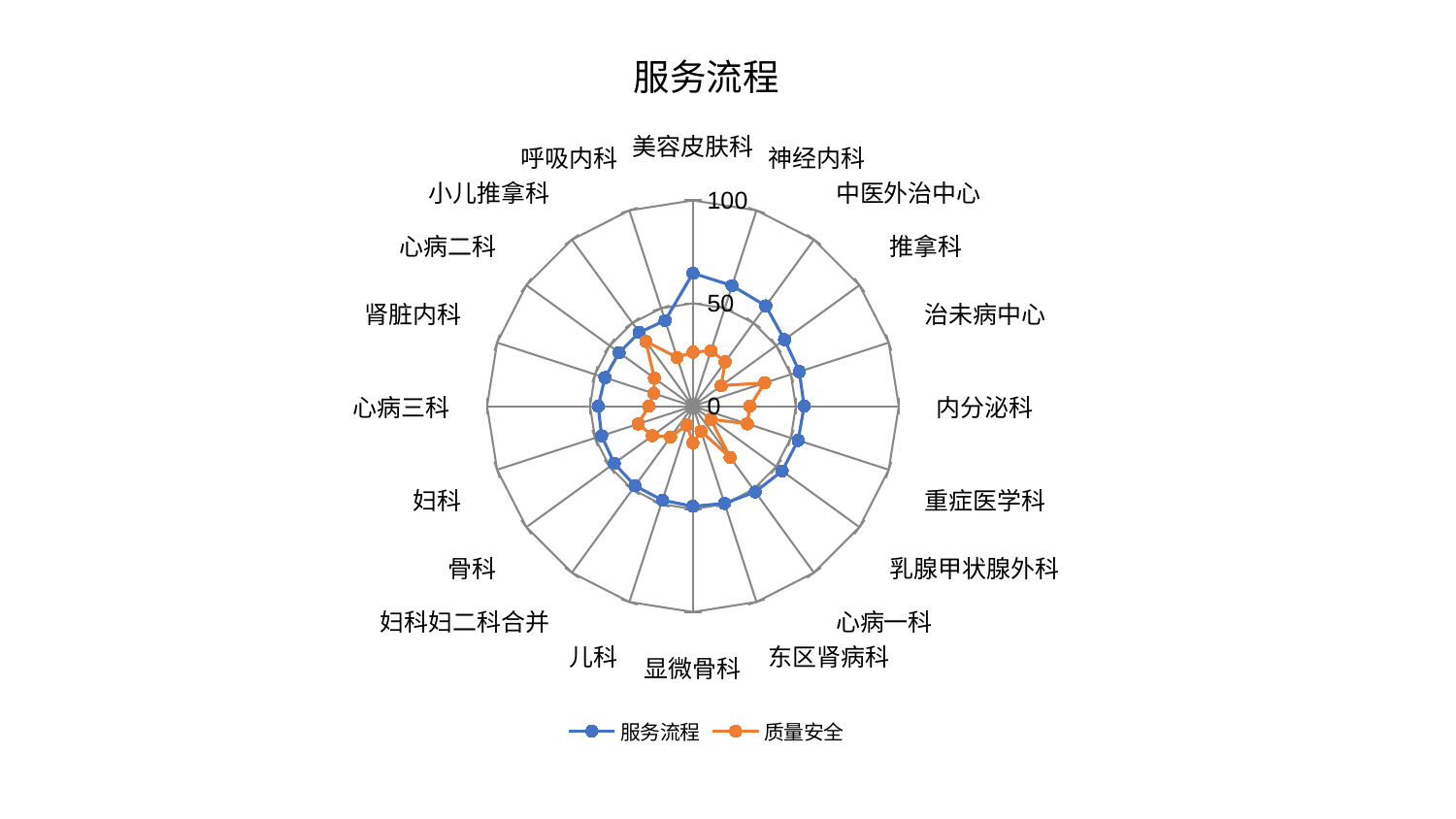

### Chart: 服务流程

| Category | 服务流程 | 质量安全 |
|---|---|---|
| 美容皮肤科 | 64.59836319206264 | 26.27267531549531 |
| 神经内科 | 61.601583834343536 | 28.415138101354387 |
| 中医外治中心 | 60.23853634610441 | 26.657606428038434 |
| 推拿科 | 55.0088680415247 | 16.970240566031137 |
| 治未病中心 | 54.33983009142423 | 36.66625412178169 |
| 内分泌科 | 54.02042868615561 | 27.61803479496846 |
| 重症医学科 | 53.76180387122292 | 27.768803158754725 |
| 乳腺甲状腺外科 | 53.56861829658644 | 10.754095523438421 |
| 心病一科 | 51.49481292063044 | 30.771162637026578 |
| 东区肾病科 | 49.68097514270262 | 12.768169599771959 |
| 显微骨科 | 48.63757694305505 | 17.82995669355077 |
| 儿科 | 48.02818694726711 | 9.638610246980823 |
| 妇科妇二科合并 | 47.85024827990578 | 18.52796663442821 |
| 骨科 | 47.2674985476095 | 24.348726652872248 |
| 妇科 | 46.63421874681527 | 27.974615025932355 |
| 心病三科 | 46.002361243184936 | 21.45859868079358 |
| 肾脏内科 | 44.94092827356248 | 19.97212200347695 |
| 心病二科 | 44.31335146942654 | 23.176449164840257 |
| 小儿推拿科 | 44.30557002293907 | 38.94575195444018 |
| 呼吸内科 | 43.77530984942102 | 24.923849972783593 |
50